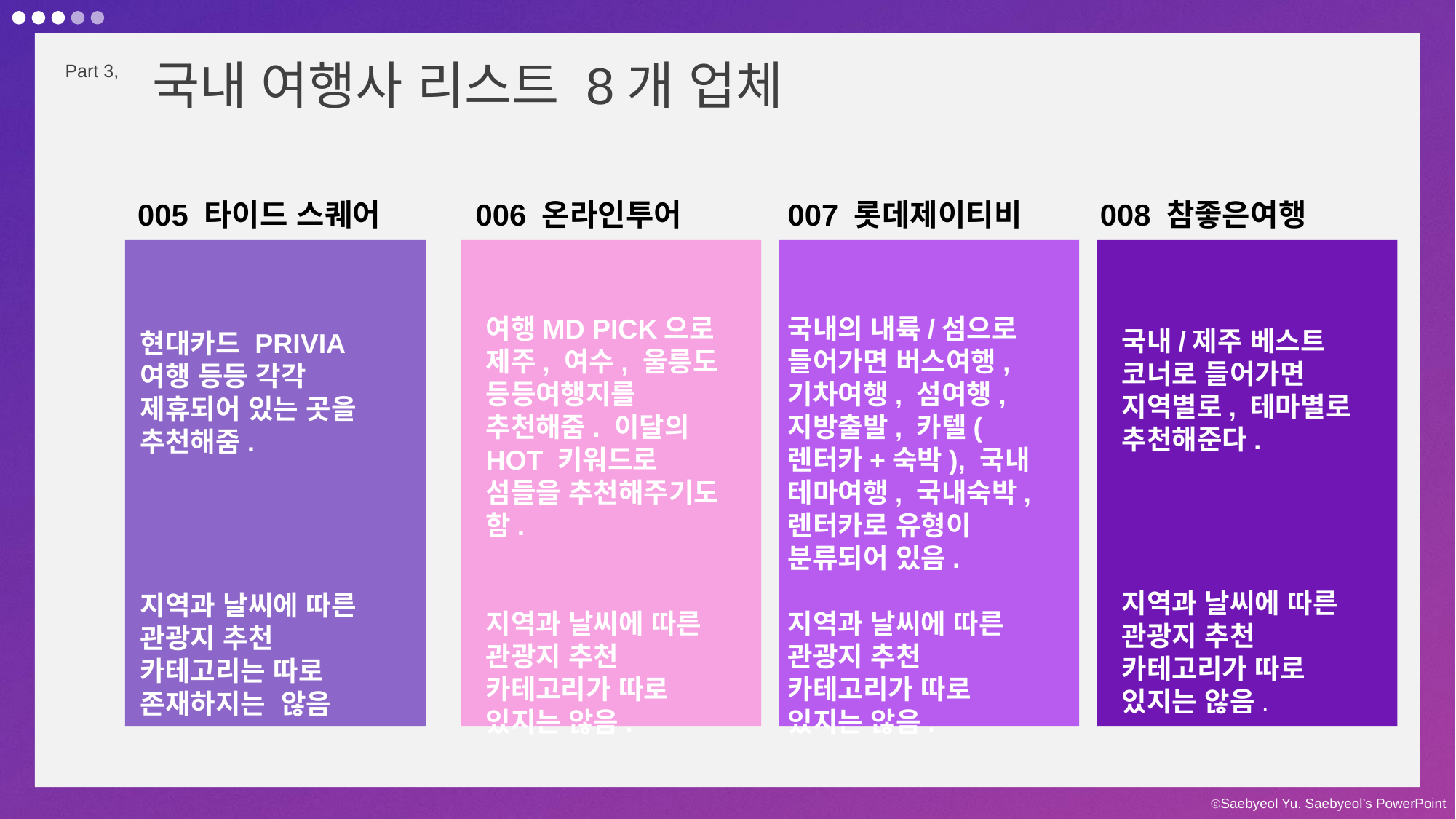

국내 여행사 리스트 8개 업체
Part 3,
005 타이드 스퀘어
006 온라인투어
007 롯데제이티비
008 참좋은여행

여행MD PICK으로 제주, 여수, 울릉도 등등여행지를 추천해줌. 이달의 HOT 키워드로 섬들을 추천해주기도 함.

지역과 날씨에 따른 관광지 추천 카테고리가 따로 있지는 않음.
국내의 내륙/섬으로 들어가면 버스여행, 기차여행, 섬여행, 지방출발, 카텔(렌터카+숙박), 국내 테마여행, 국내숙박, 렌터카로 유형이 분류되어 있음.

지역과 날씨에 따른 관광지 추천 카테고리가 따로 있지는 않음.
국내/제주 베스트 코너로 들어가면 지역별로, 테마별로 추천해준다.

지역과 날씨에 따른 관광지 추천 카테고리가 따로 있지는 않음.
현대카드 PRIVIA 여행 등등 각각 제휴되어 있는 곳을 추천해줌.

지역과 날씨에 따른 관광지 추천 카테고리는 따로 존재하지는  않음